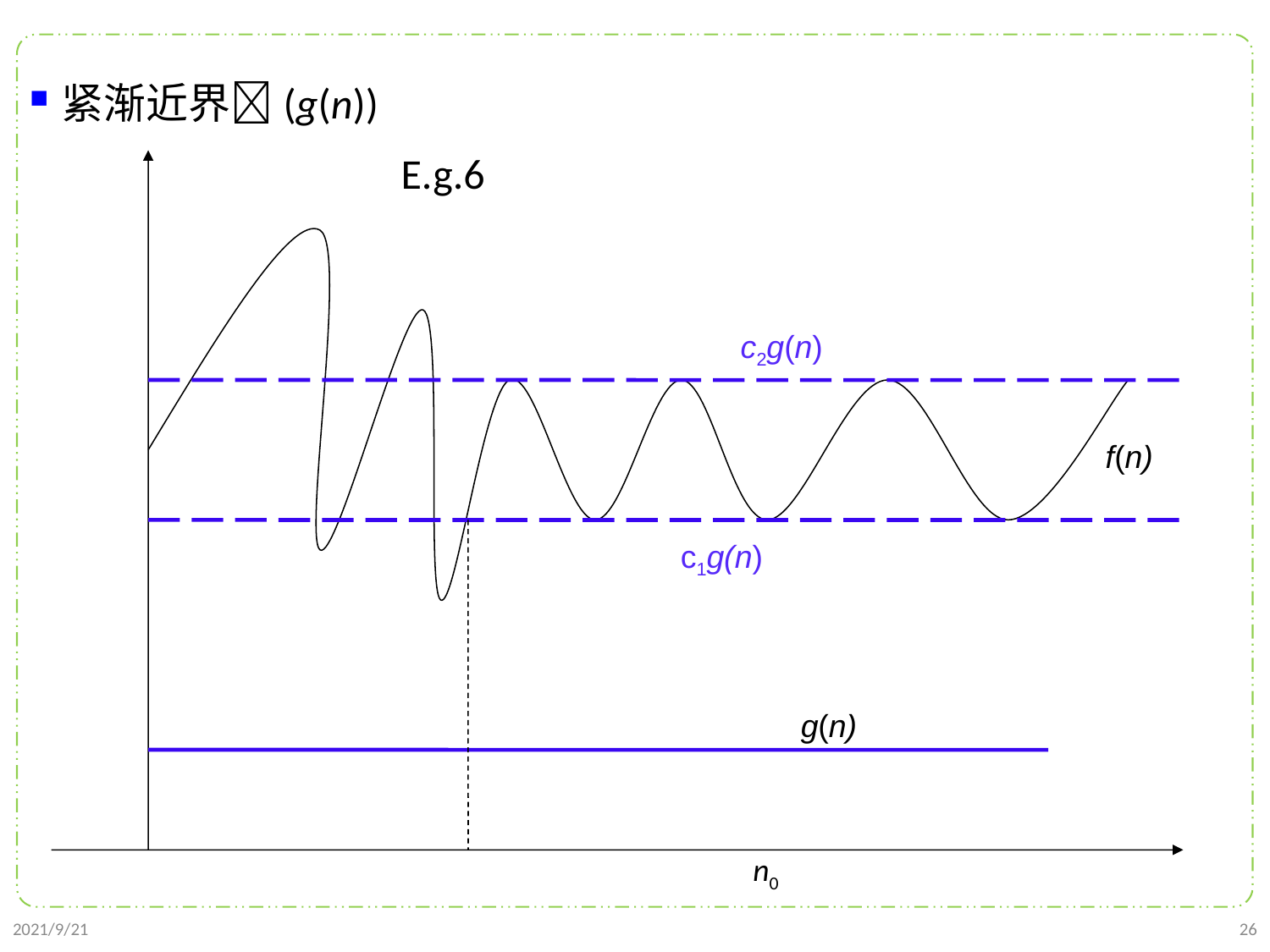

紧渐近界Θ(g(n))
E.g.6

c2g(n)

f(n)

c1g(n)
g(n)

n0

2021/9/21
26